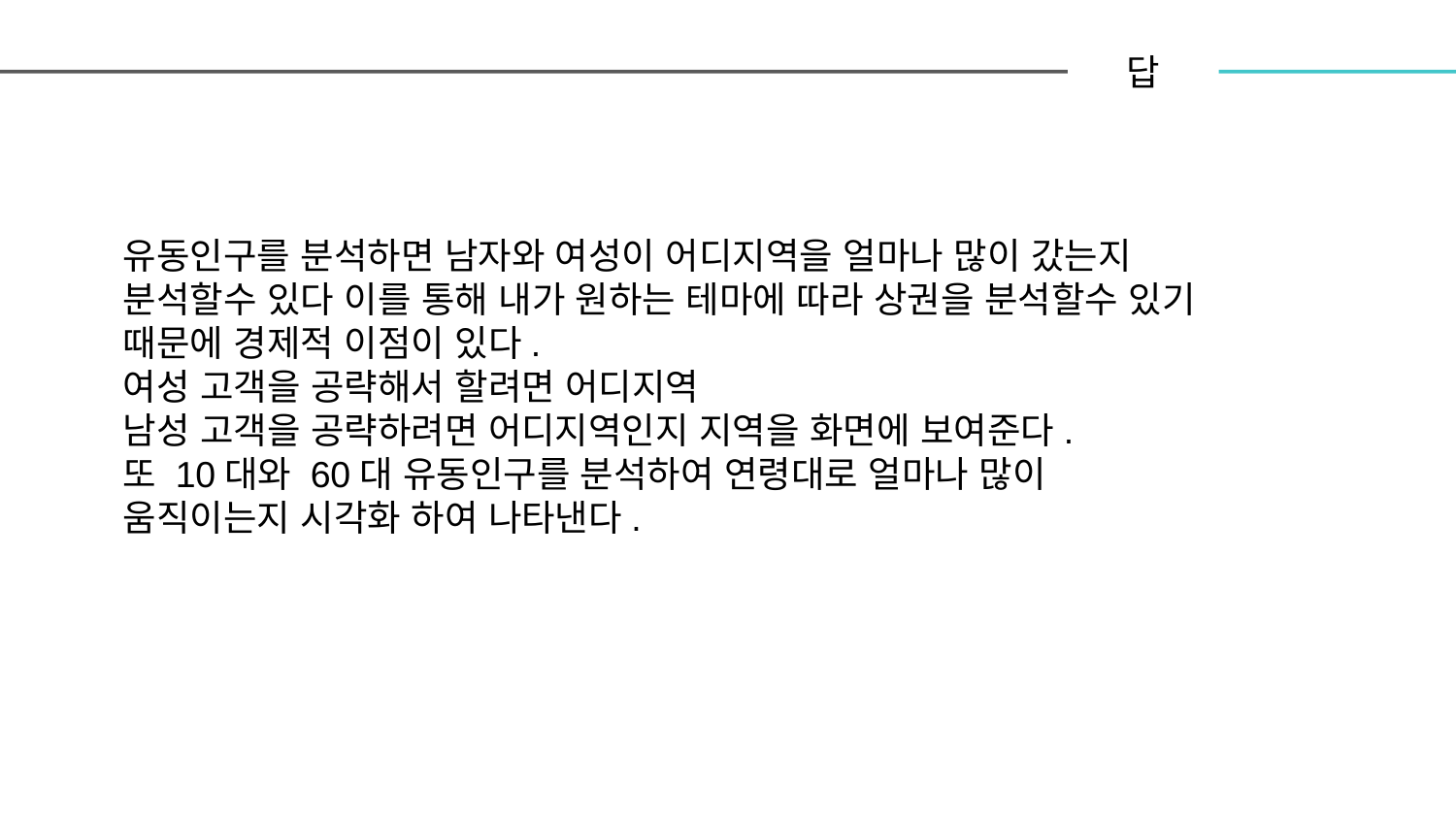

답
유동인구를 분석하면 남자와 여성이 어디지역을 얼마나 많이 갔는지
분석할수 있다 이를 통해 내가 원하는 테마에 따라 상권을 분석할수 있기 때문에 경제적 이점이 있다.
여성 고객을 공략해서 할려면 어디지역
남성 고객을 공략하려면 어디지역인지 지역을 화면에 보여준다.
또 10대와 60대 유동인구를 분석하여 연령대로 얼마나 많이 움직이는지 시각화 하여 나타낸다.